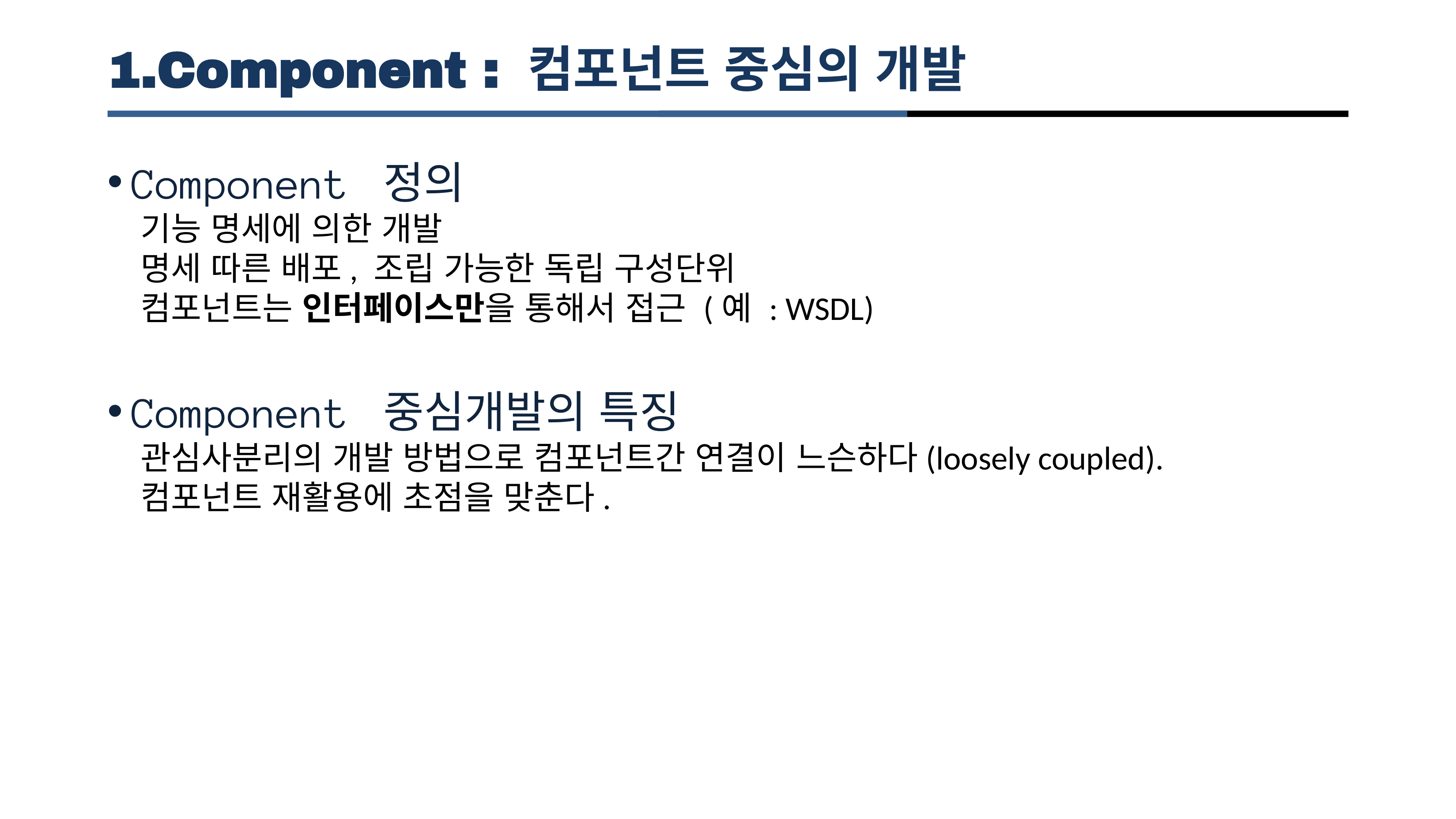

# 1.Component : 컴포넌트 중심의 개발
Component 정의
기능 명세에 의한 개발
명세 따른 배포, 조립 가능한 독립 구성단위
컴포넌트는 인터페이스만을 통해서 접근 (예 : WSDL)

Component 중심개발의 특징
관심사분리의 개발 방법으로 컴포넌트간 연결이 느슨하다(loosely coupled).
컴포넌트 재활용에 초점을 맞춘다.